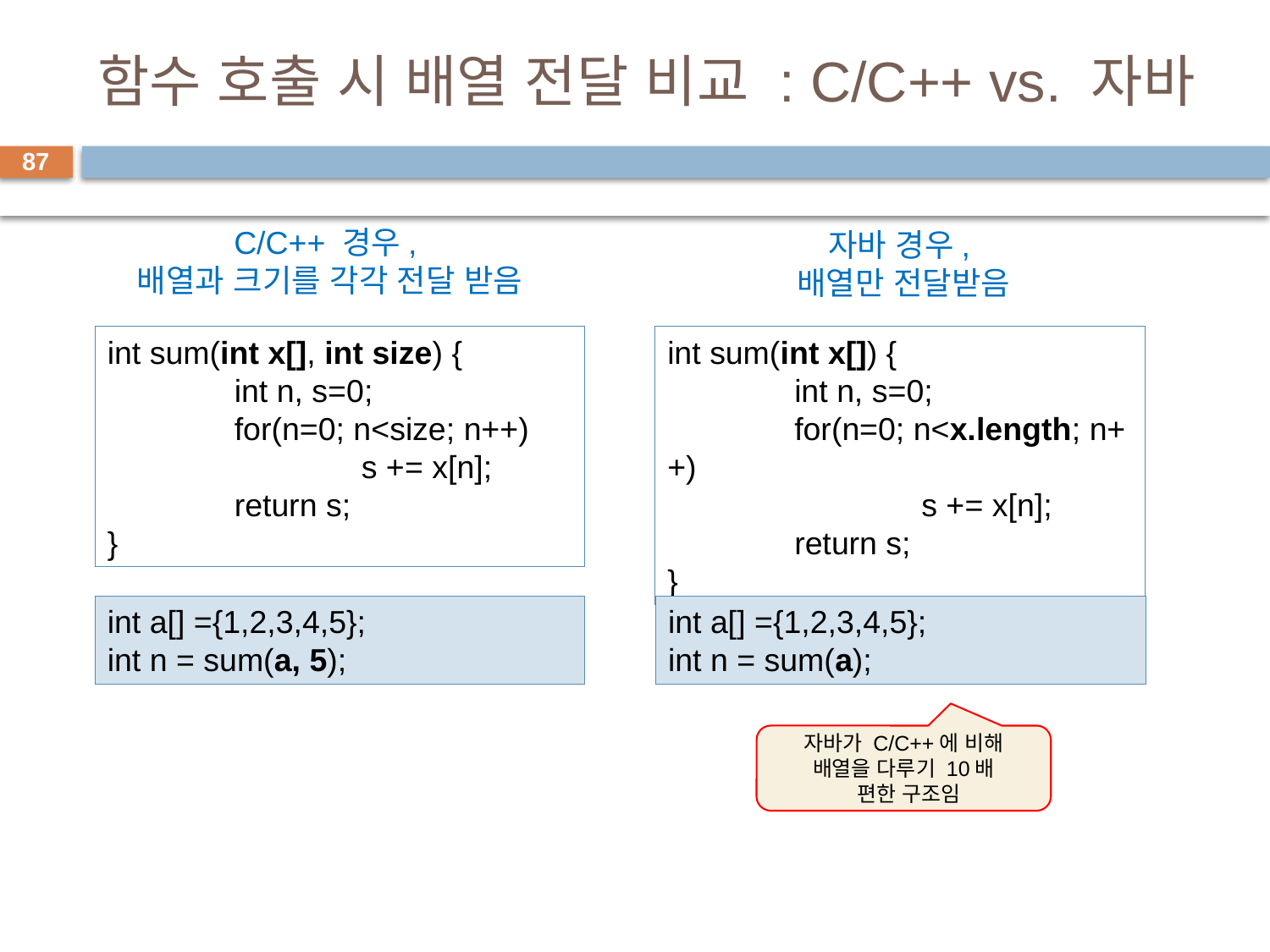

# 함수 호출 시 배열 전달 비교 : C/C++ vs. 자바
87
C/C++ 경우,
배열과 크기를 각각 전달 받음
자바 경우,
배열만 전달받음
int sum(int x[], int size) {
	int n, s=0;
	for(n=0; n<size; n++)
		s += x[n];
	return s;
}
int sum(int x[]) {
	int n, s=0;
	for(n=0; n<x.length; n++)
		s += x[n];
	return s;
}
int a[] ={1,2,3,4,5};
int n = sum(a, 5);
int a[] ={1,2,3,4,5};
int n = sum(a);
자바가 C/C++에 비해
배열을 다루기 10배
 편한 구조임